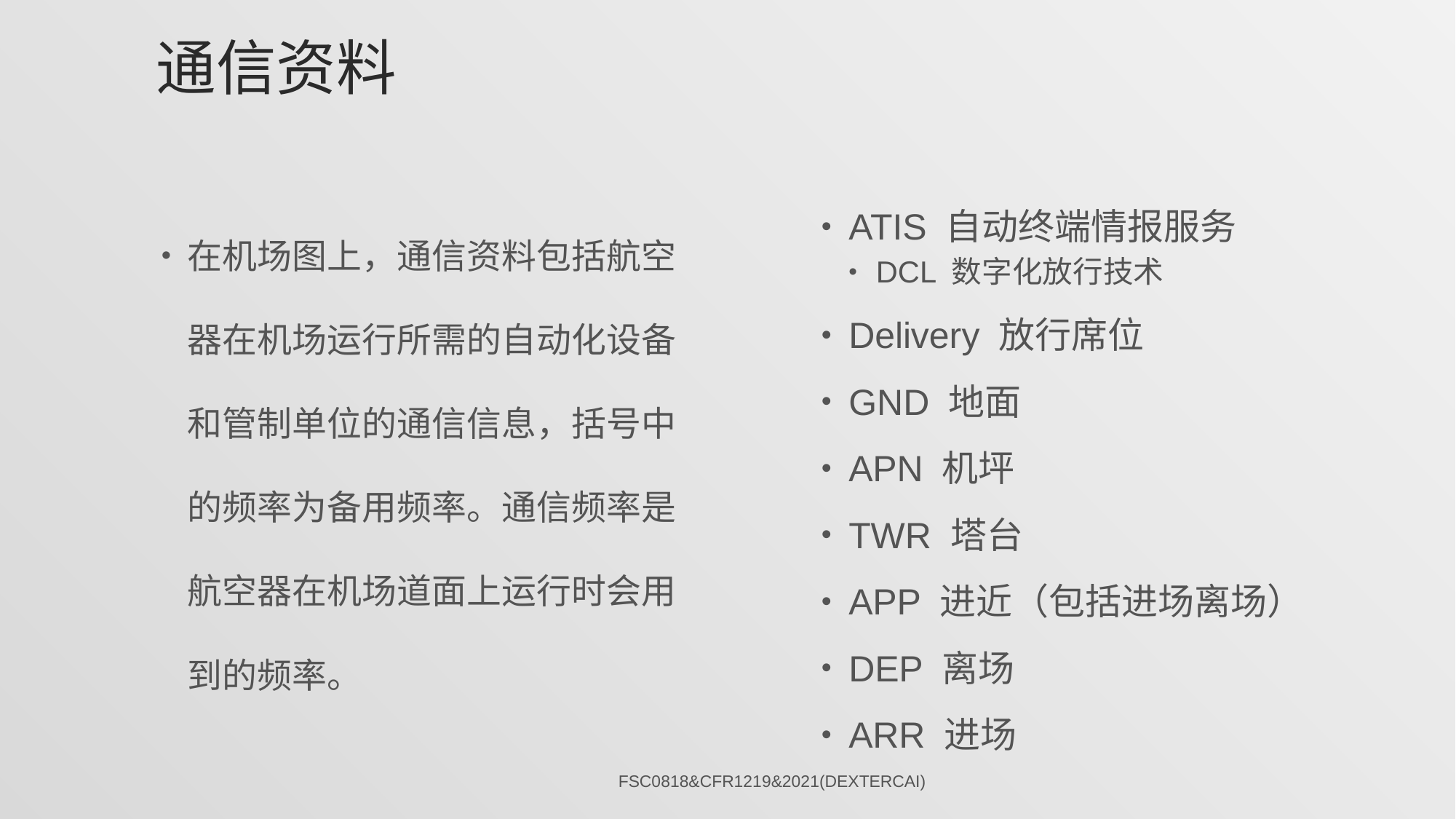

# 通信资料
在机场图上，通信资料包括航空器在机场运行所需的自动化设备和管制单位的通信信息，括号中的频率为备用频率。通信频率是航空器在机场道面上运行时会用到的频率。
ATIS 自动终端情报服务
DCL 数字化放行技术
Delivery 放行席位
GND 地面
APN 机坪
TWR 塔台
APP 进近（包括进场离场）
DEP 离场
ARR 进场
FSC0818&CFR1219&2021(DexterCai)